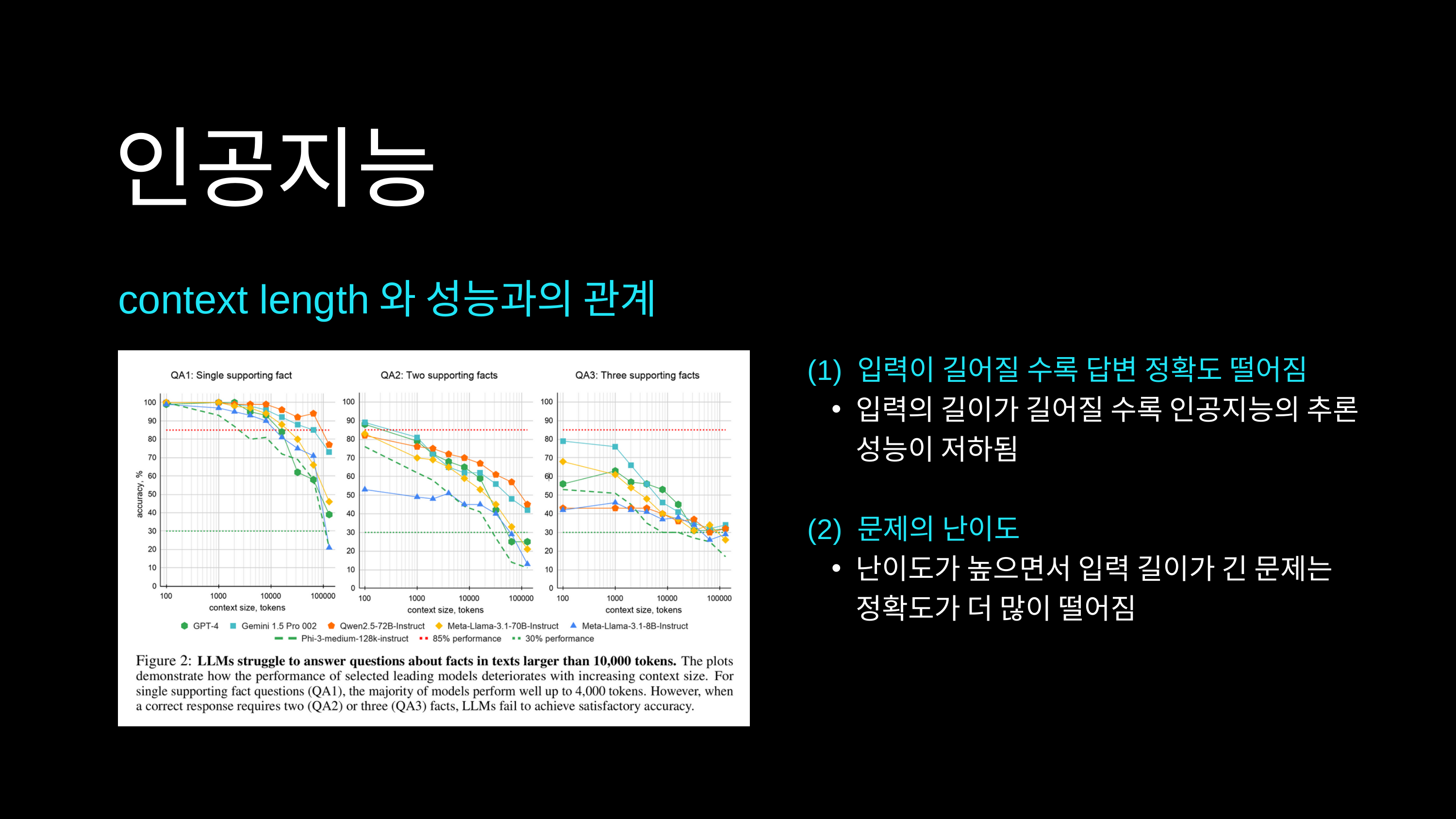

인공지능
context length와 성능과의 관계
(1) 입력이 길어질 수록 답변 정확도 떨어짐
입력의 길이가 길어질 수록 인공지능의 추론 성능이 저하됨

(2) 문제의 난이도
난이도가 높으면서 입력 길이가 긴 문제는 정확도가 더 많이 떨어짐